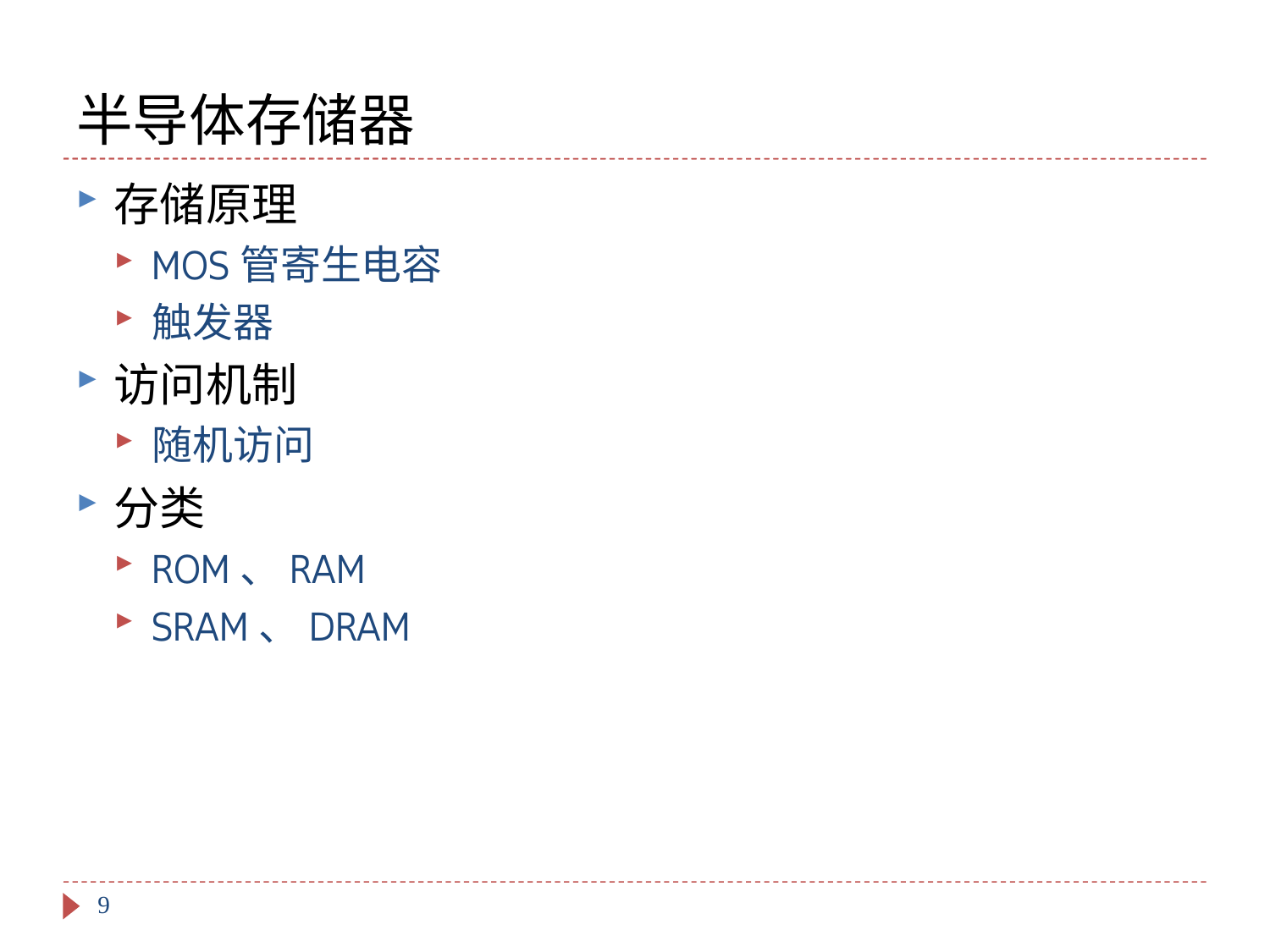

# 半导体存储器
存储原理
MOS管寄生电容
触发器
访问机制
随机访问
分类
ROM、RAM
SRAM、DRAM

9